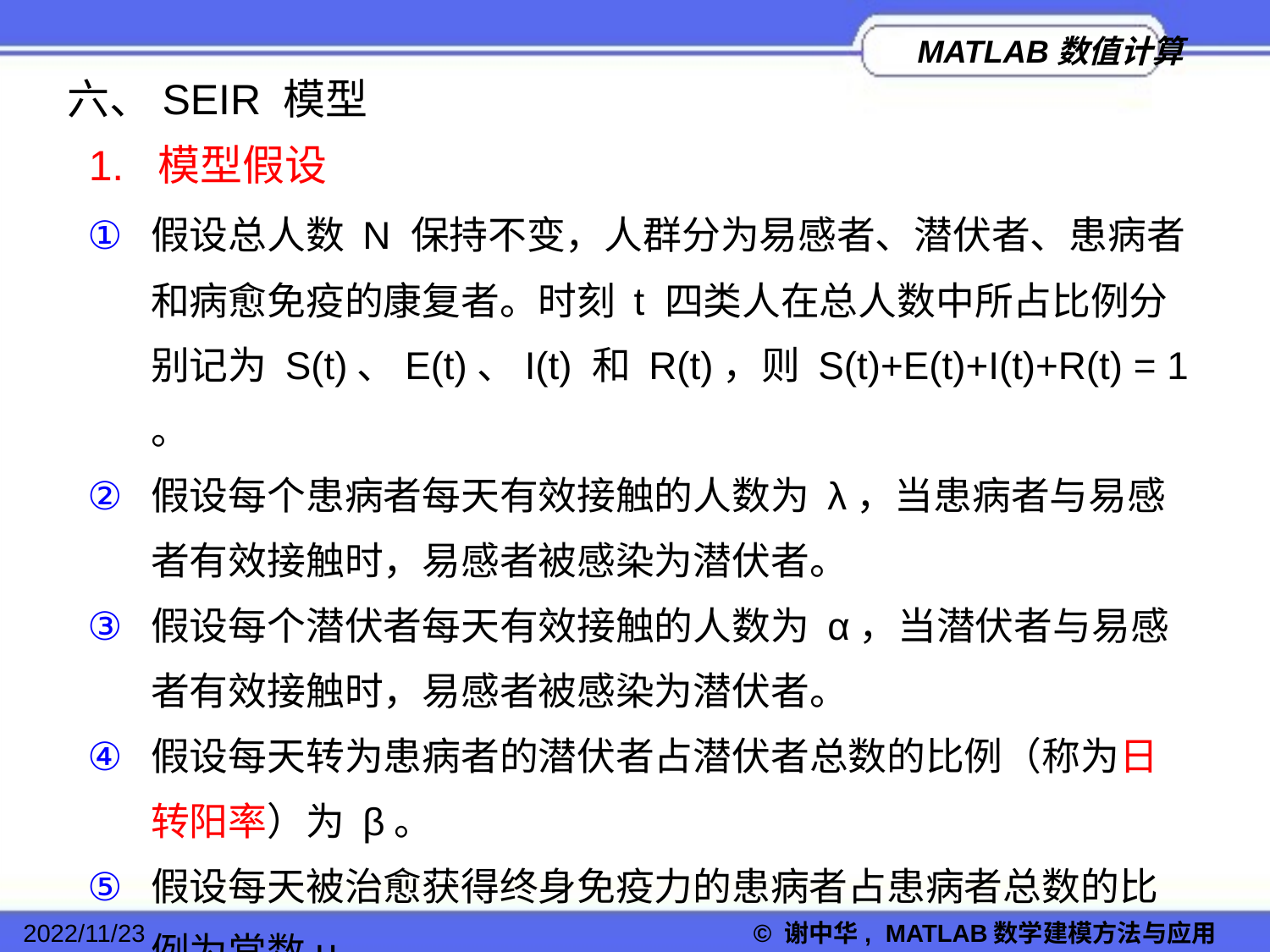

六、SEIR 模型
1.  模型假设
假设总人数 N 保持不变，人群分为易感者、潜伏者、患病者和病愈免疫的康复者。时刻 t 四类人在总人数中所占比例分别记为 S(t)、E(t)、I(t) 和 R(t)，则 S(t)+E(t)+I(t)+R(t) = 1 。
假设每个患病者每天有效接触的人数为 λ，当患病者与易感者有效接触时，易感者被感染为潜伏者。
假设每个潜伏者每天有效接触的人数为 α，当潜伏者与易感者有效接触时，易感者被感染为潜伏者。
假设每天转为患病者的潜伏者占潜伏者总数的比例（称为日转阳率）为 β。
假设每天被治愈获得终身免疫力的患病者占患病者总数的比例为常数μ。
2022/11/23
© 谢中华,  MATLAB数学建模方法与应用